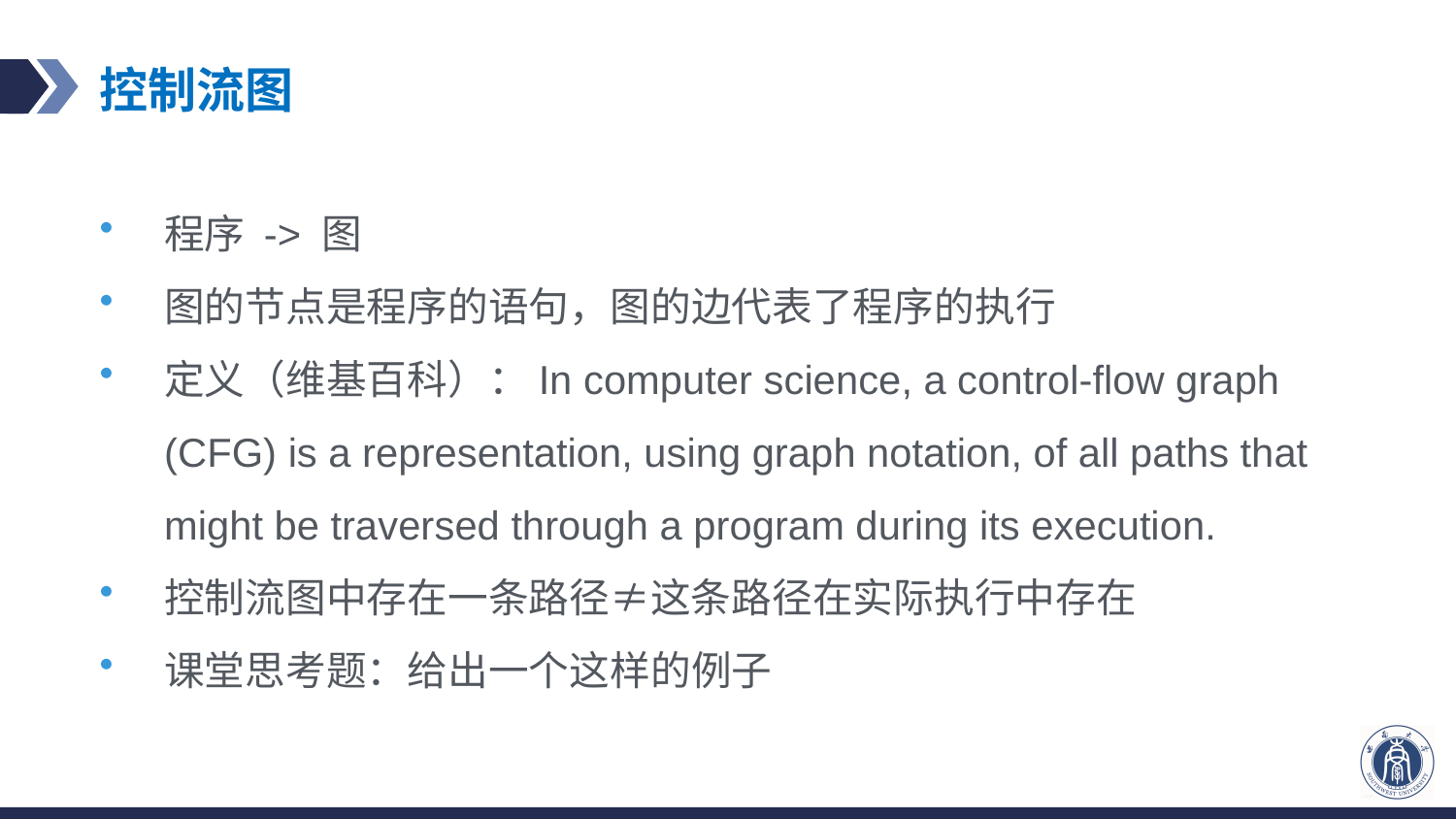

# 控制流图
程序 -> 图
图的节点是程序的语句，图的边代表了程序的执行
定义（维基百科）：In computer science, a control-flow graph (CFG) is a representation, using graph notation, of all paths that might be traversed through a program during its execution.
控制流图中存在一条路径≠这条路径在实际执行中存在
课堂思考题：给出一个这样的例子